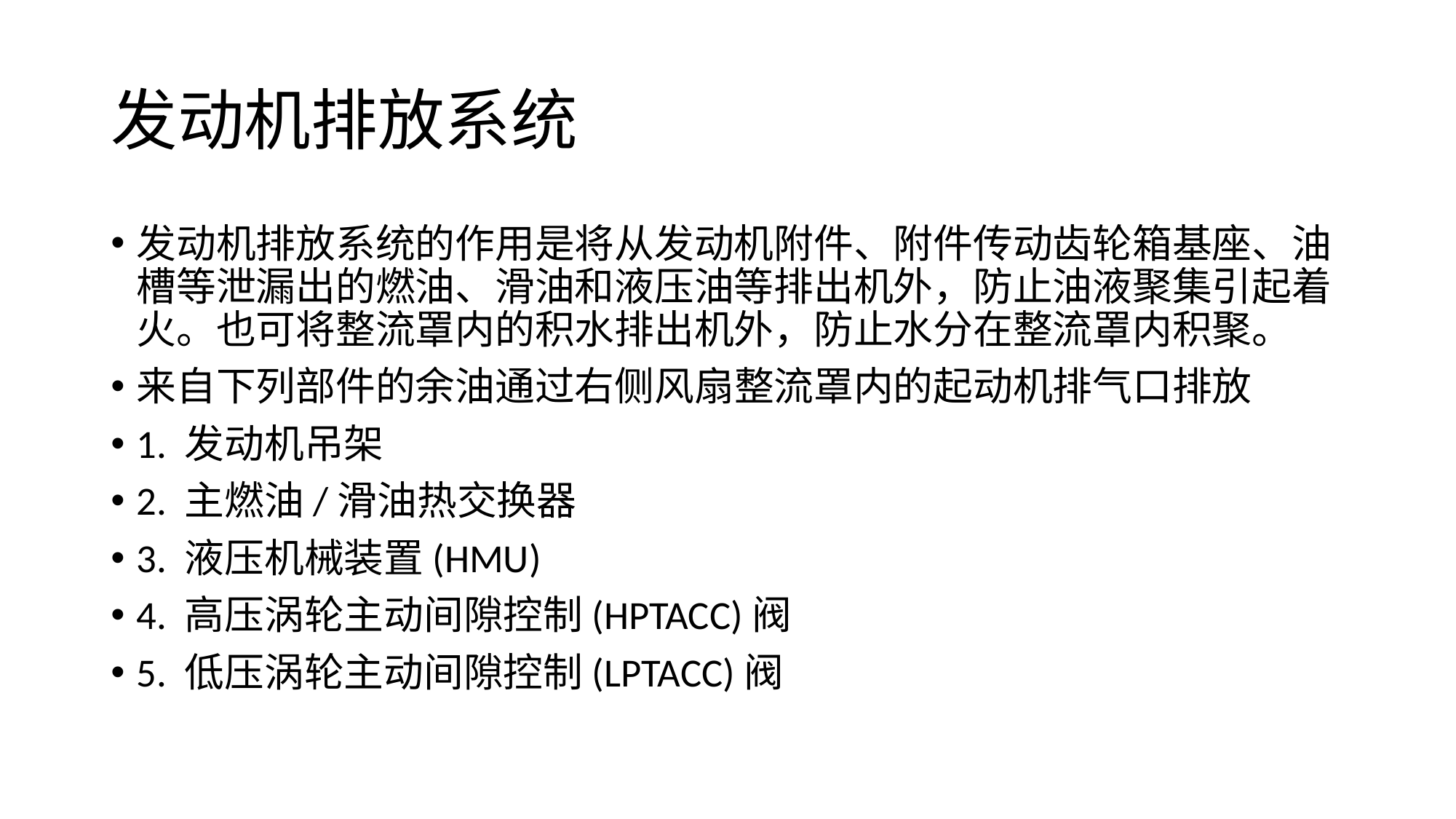

# 发动机排放系统
发动机排放系统的作用是将从发动机附件、附件传动齿轮箱基座、油槽等泄漏出的燃油、滑油和液压油等排出机外，防止油液聚集引起着火。也可将整流罩内的积水排出机外，防止水分在整流罩内积聚。
来自下列部件的余油通过右侧风扇整流罩内的起动机排气口排放
1. 发动机吊架
2. 主燃油/滑油热交换器
3. 液压机械装置(HMU)
4. 高压涡轮主动间隙控制(HPTACC)阀
5. 低压涡轮主动间隙控制(LPTACC)阀